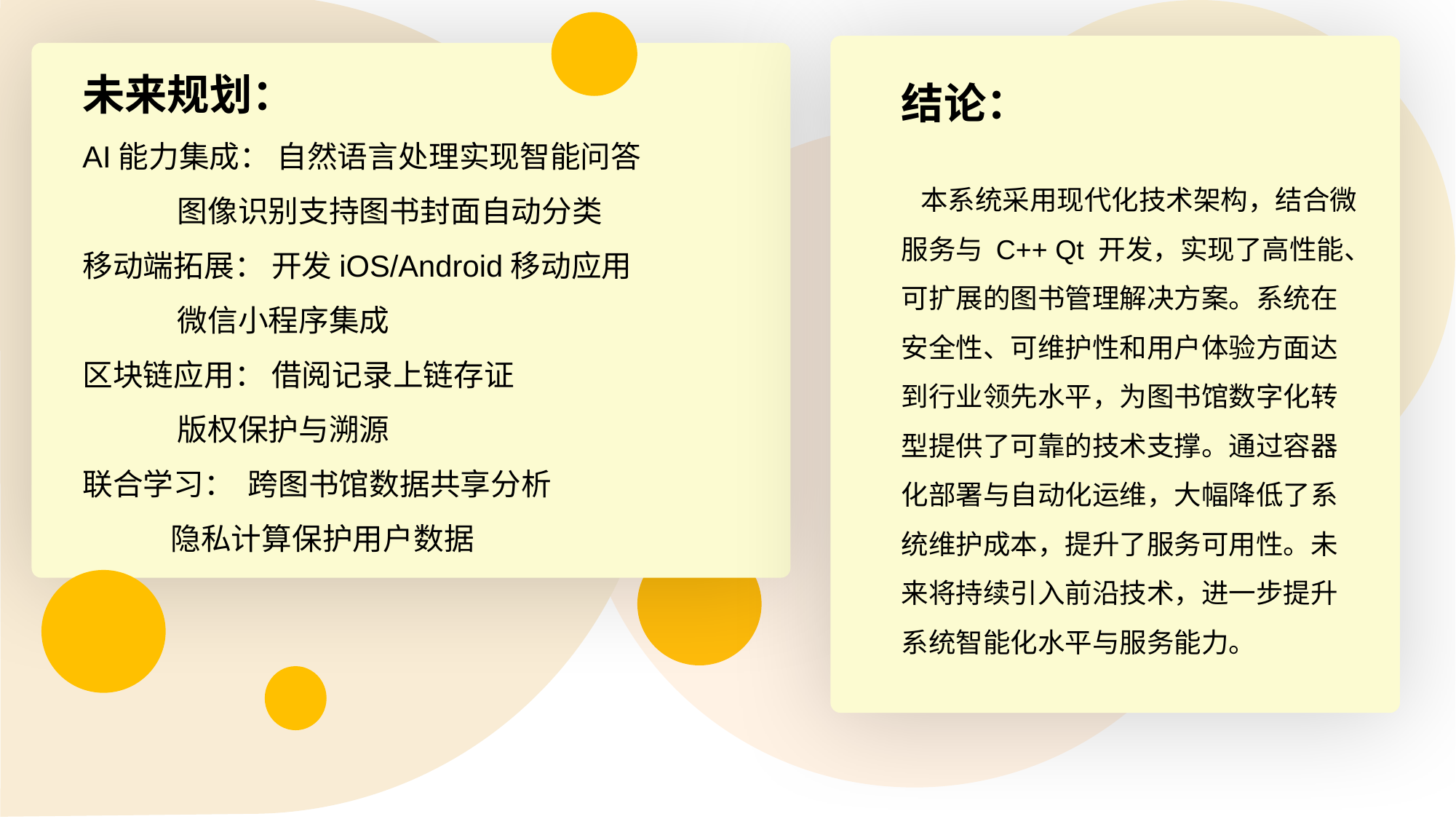

未来规划：
AI能力集成： 自然语言处理实现智能问答
             图像识别支持图书封面自动分类
移动端拓展： 开发iOS/Android移动应用
             微信小程序集成
区块链应用： 借阅记录上链存证
             版权保护与溯源
联合学习：  跨图书馆数据共享分析
            隐私计算保护用户数据
结论：
  本系统采用现代化技术架构，结合微服务与 C++ Qt 开发，实现了高性能、可扩展的图书管理解决方案。系统在安全性、可维护性和用户体验方面达到行业领先水平，为图书馆数字化转型提供了可靠的技术支撑。通过容器化部署与自动化运维，大幅降低了系统维护成本，提升了服务可用性。未来将持续引入前沿技术，进一步提升系统智能化水平与服务能力。